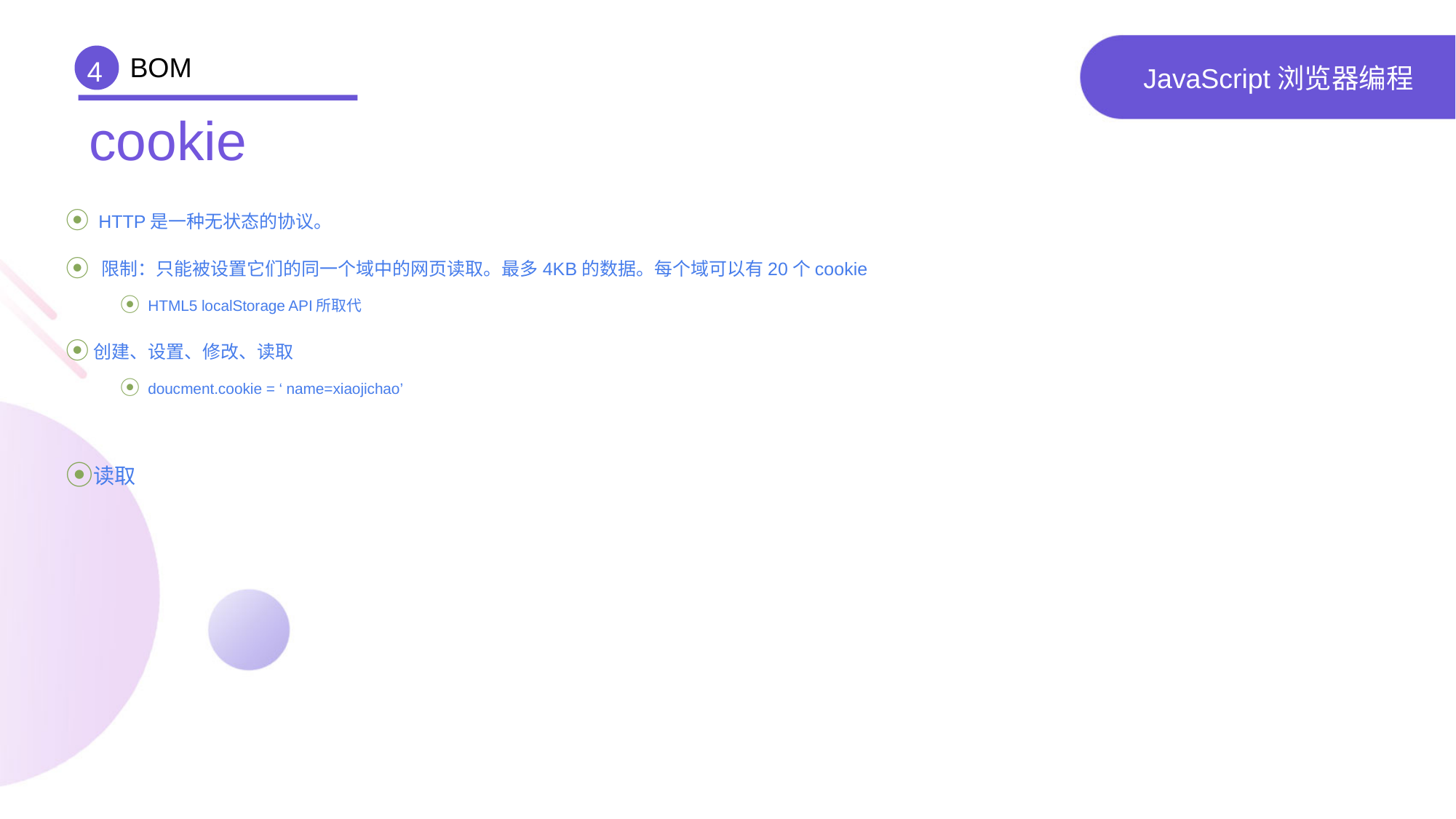

BOM
4
# JavaScript浏览器编程
cookie
 HTTP是一种无状态的协议。
 限制：只能被设置它们的同一个域中的网页读取。最多4KB的数据。每个域可以有20个cookie
HTML5 localStorage API所取代
创建、设置、修改、读取
doucment.cookie = ‘ name=xiaojichao’

读取